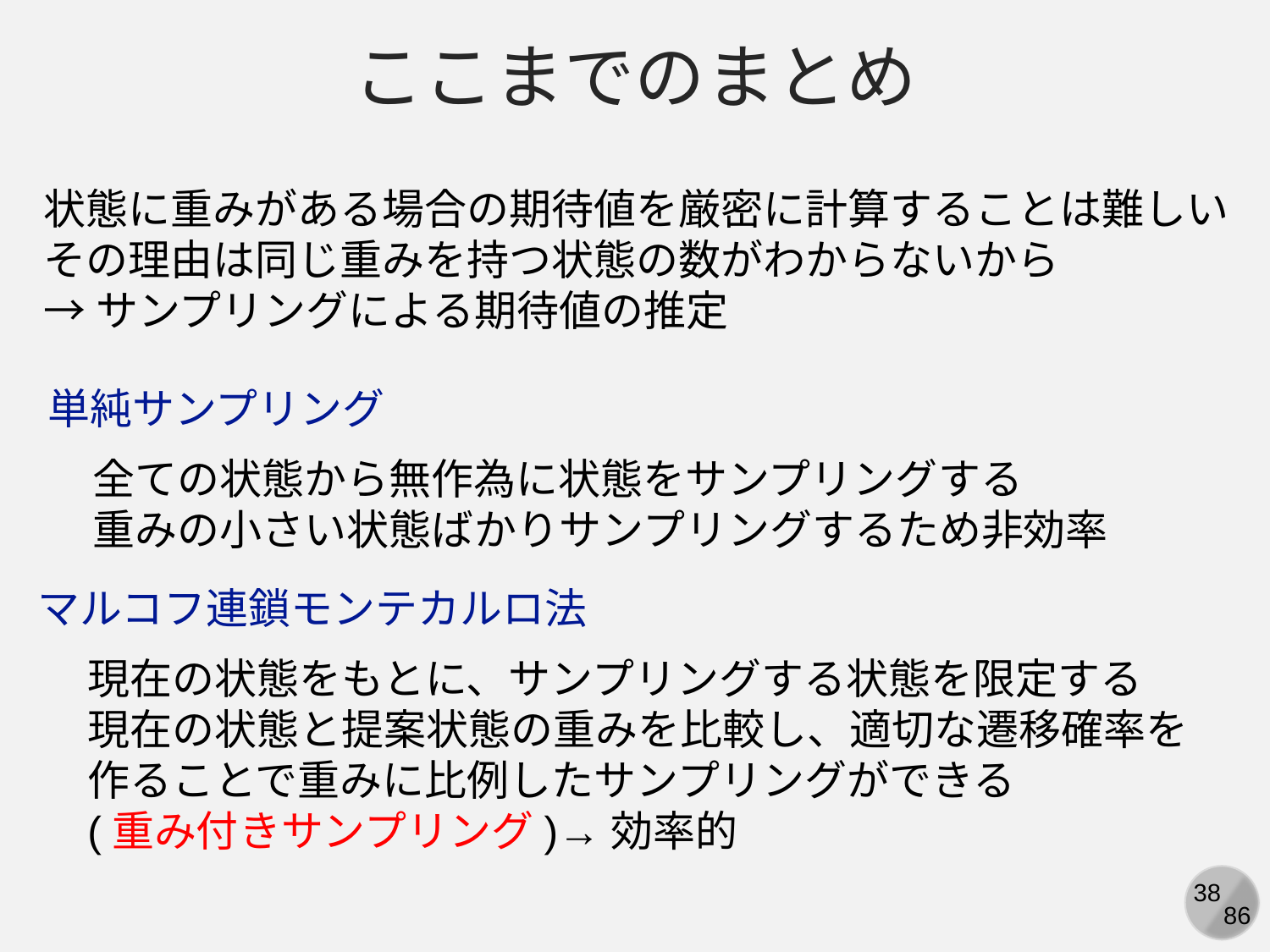

ここまでのまとめ
状態に重みがある場合の期待値を厳密に計算することは難しい
その理由は同じ重みを持つ状態の数がわからないから
→サンプリングによる期待値の推定
単純サンプリング
全ての状態から無作為に状態をサンプリングする
重みの小さい状態ばかりサンプリングするため非効率
マルコフ連鎖モンテカルロ法
現在の状態をもとに、サンプリングする状態を限定する
現在の状態と提案状態の重みを比較し、適切な遷移確率を作ることで重みに比例したサンプリングができる
(重み付きサンプリング)→効率的